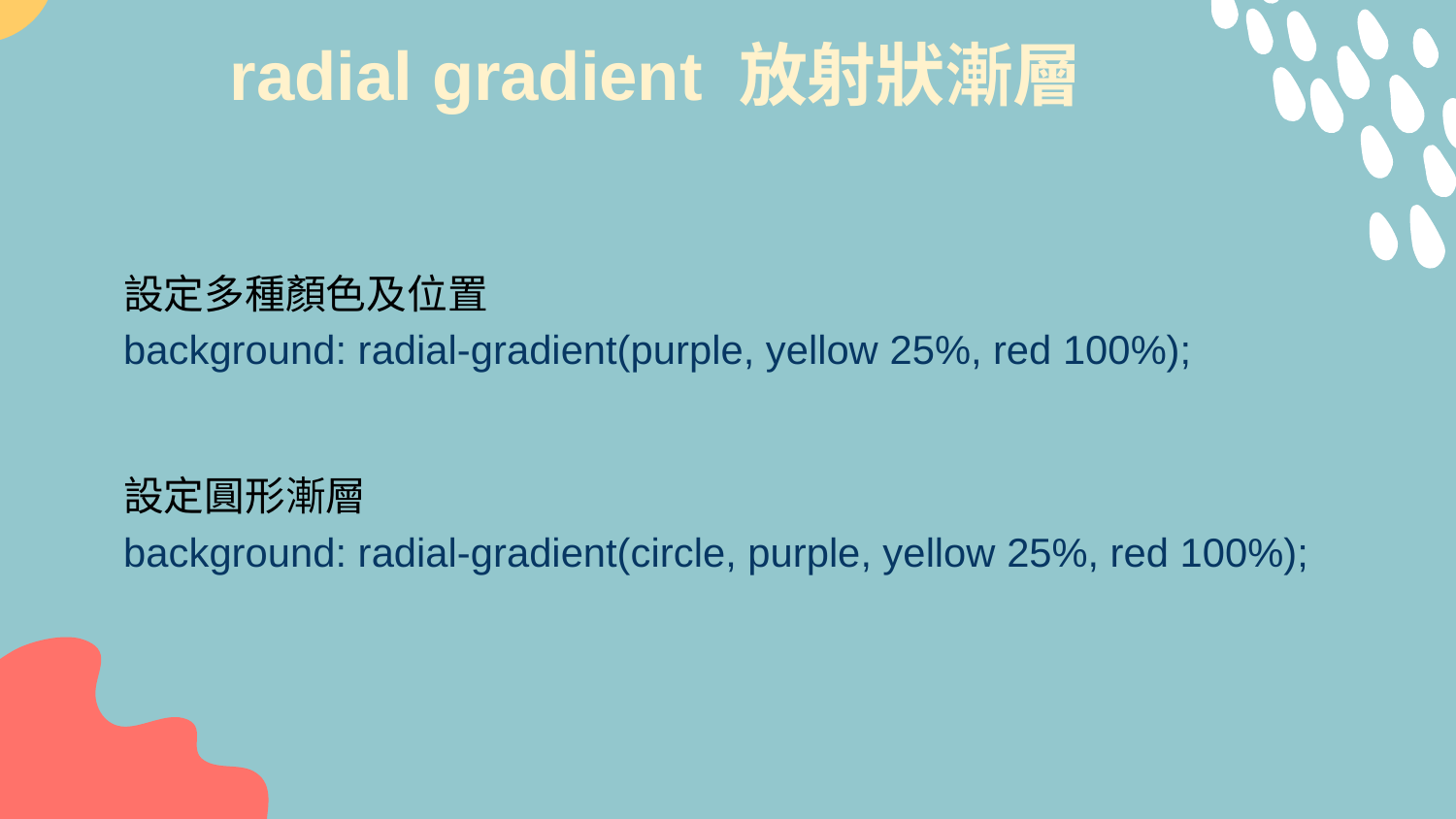

# radial gradient 放射狀漸層

設定多種顏色及位置
background: radial-gradient(purple, yellow 25%, red 100%);
設定圓形漸層
background: radial-gradient(circle, purple, yellow 25%, red 100%);